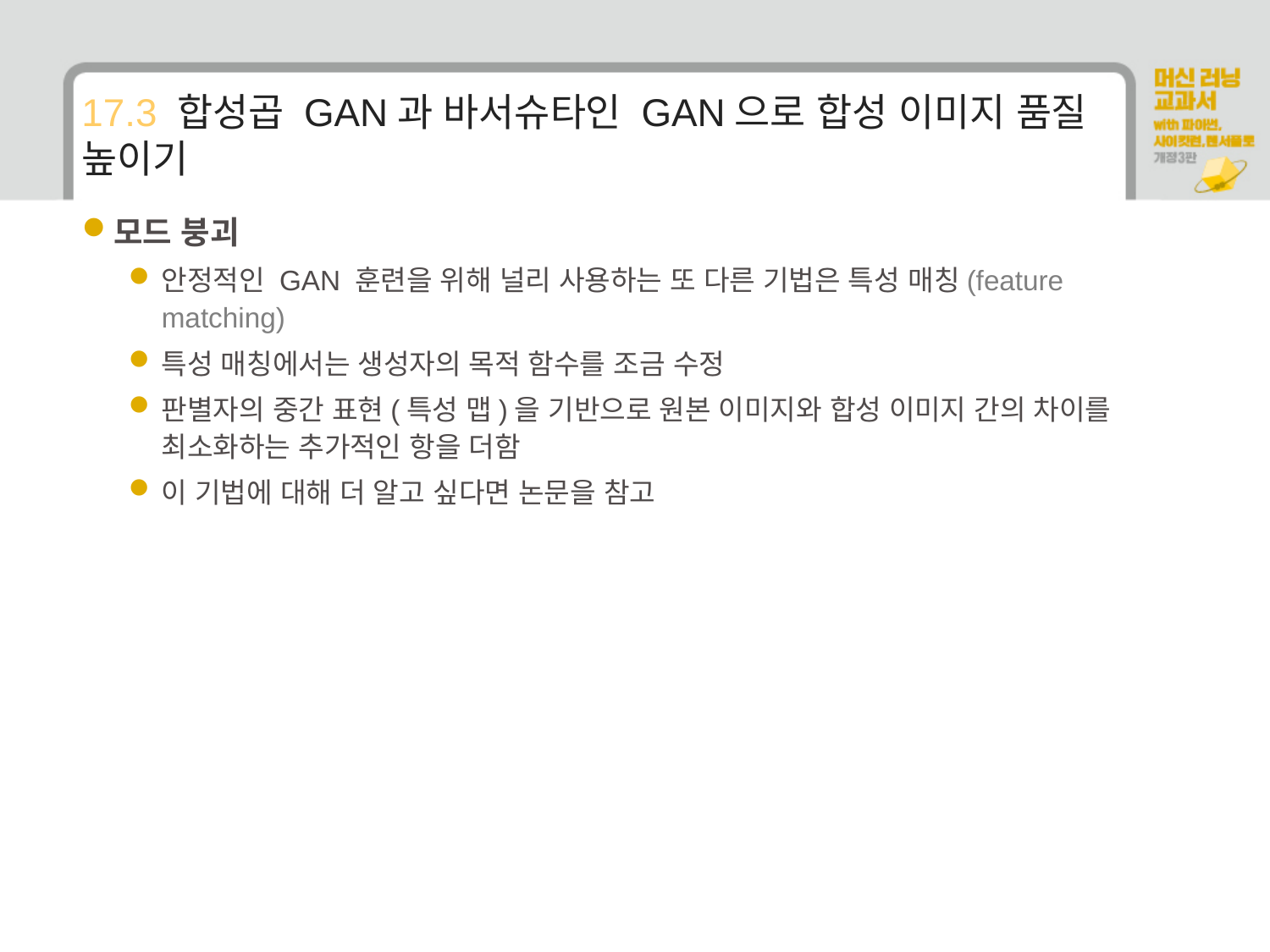

# 17.3 합성곱 GAN과 바서슈타인 GAN으로 합성 이미지 품질 높이기
모드 붕괴
안정적인 GAN 훈련을 위해 널리 사용하는 또 다른 기법은 특성 매칭(feature matching)
특성 매칭에서는 생성자의 목적 함수를 조금 수정
판별자의 중간 표현(특성 맵)을 기반으로 원본 이미지와 합성 이미지 간의 차이를 최소화하는 추가적인 항을 더함
이 기법에 대해 더 알고 싶다면 논문을 참고